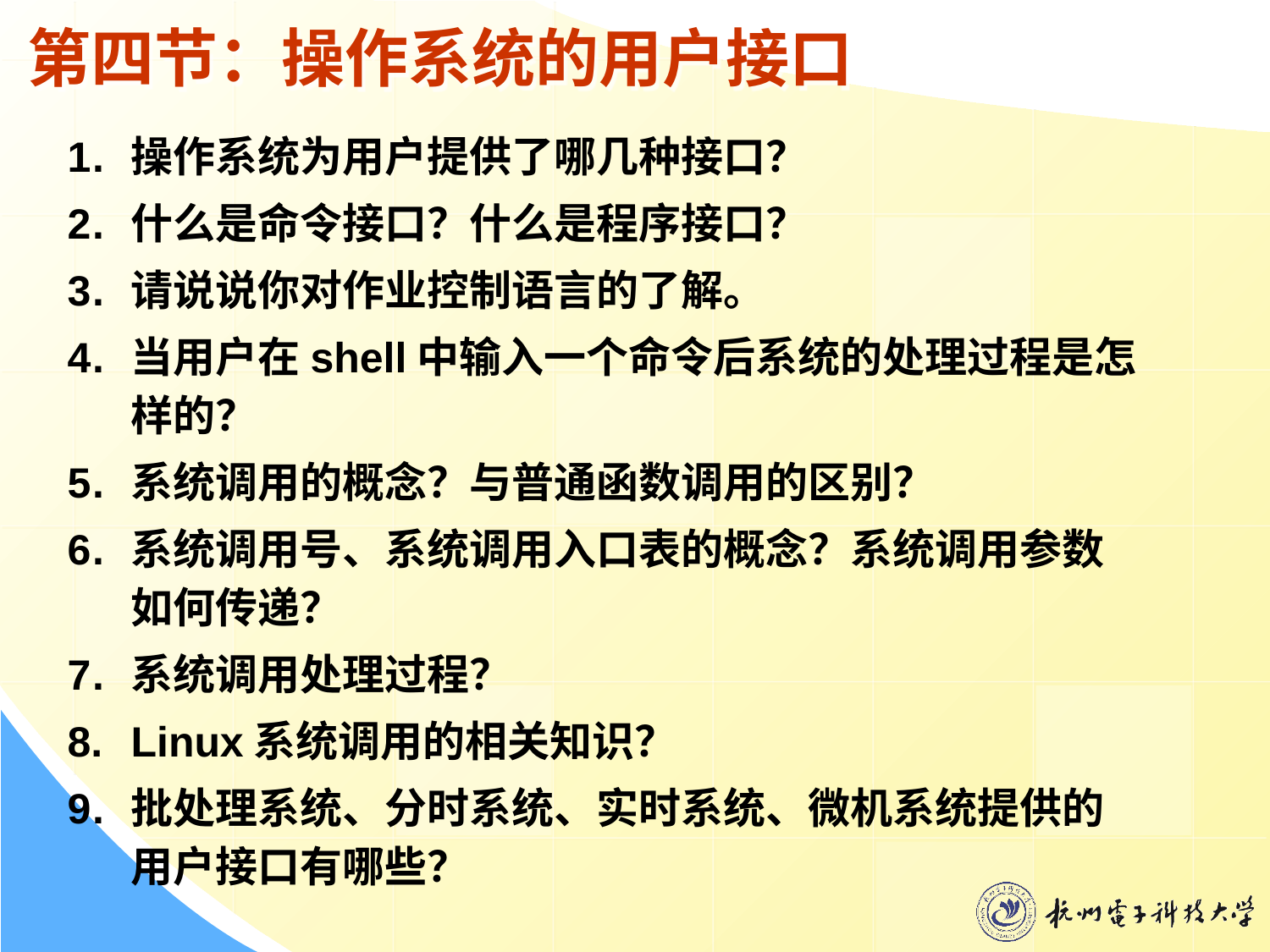

# 第四节：操作系统的用户接口
操作系统为用户提供了哪几种接口？
什么是命令接口？什么是程序接口？
请说说你对作业控制语言的了解。
当用户在shell中输入一个命令后系统的处理过程是怎样的？
系统调用的概念？与普通函数调用的区别？
系统调用号、系统调用入口表的概念？系统调用参数如何传递？
系统调用处理过程？
Linux系统调用的相关知识？
批处理系统、分时系统、实时系统、微机系统提供的用户接口有哪些？